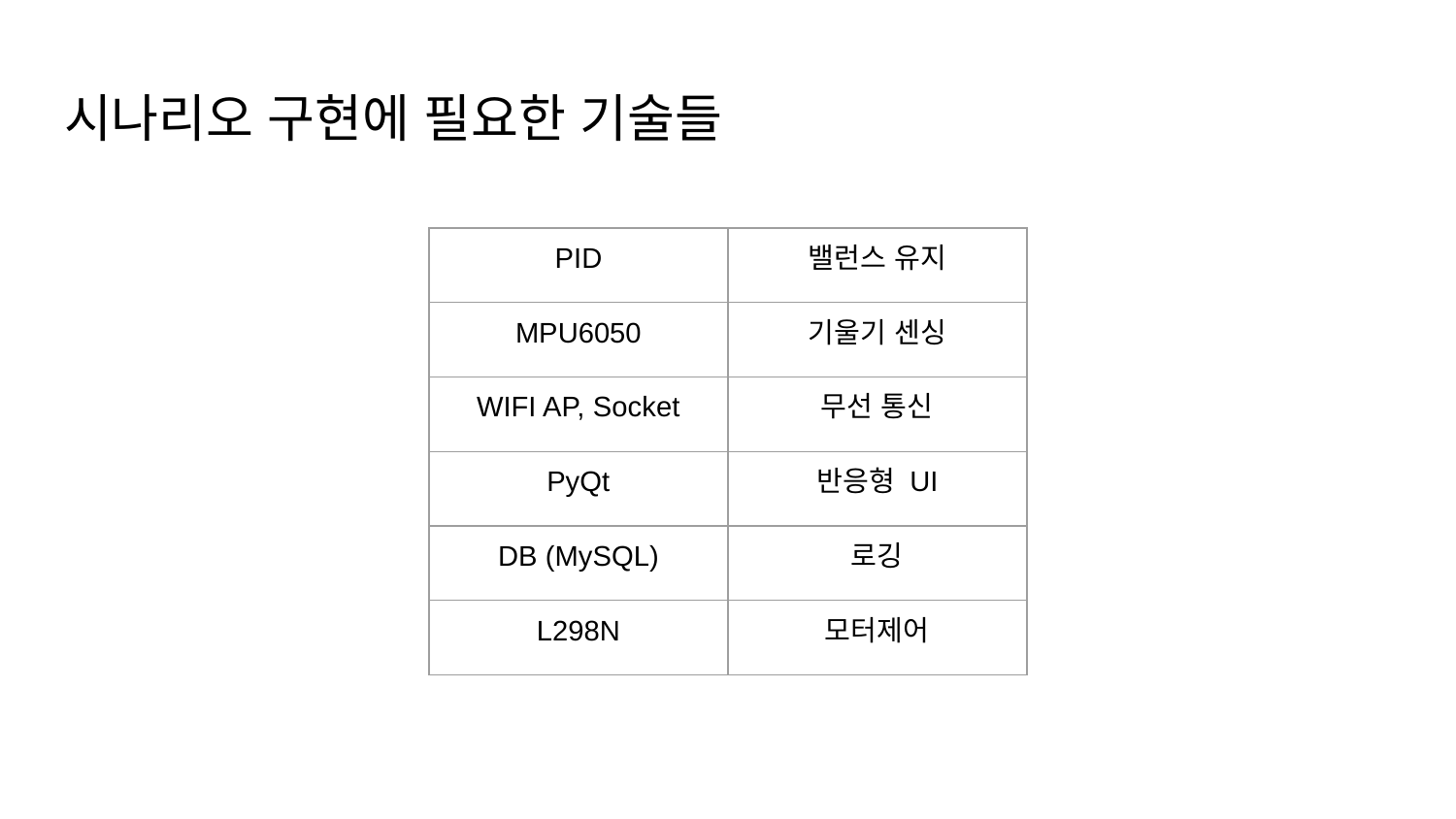

# 시나리오 구현에 필요한 기술들
| PID | 밸런스 유지 |
| --- | --- |
| MPU6050 | 기울기 센싱 |
| WIFI AP, Socket | 무선 통신 |
| PyQt | 반응형 UI |
| DB (MySQL) | 로깅 |
| L298N | 모터제어 |